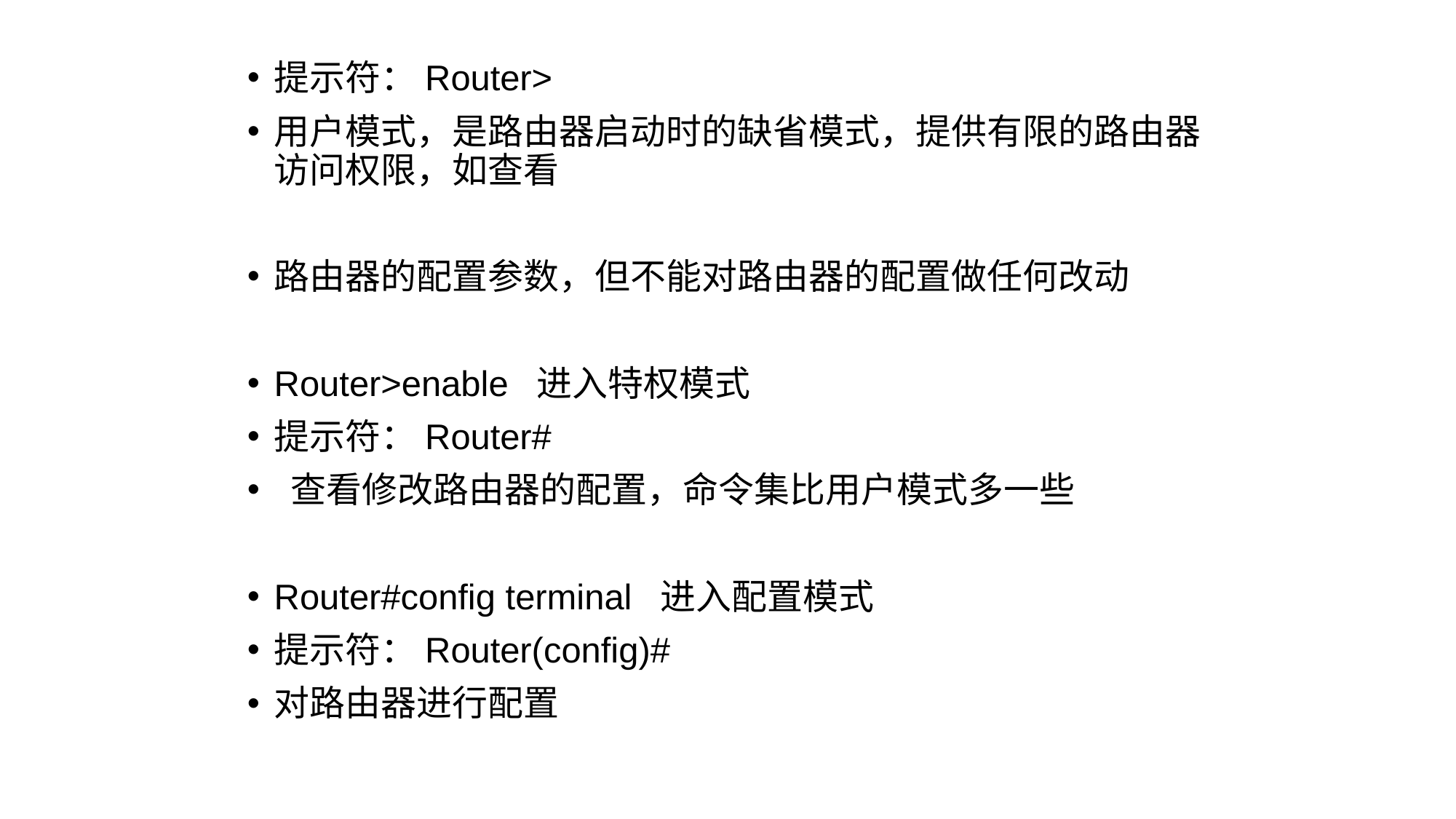

提示符：Router>
用户模式，是路由器启动时的缺省模式，提供有限的路由器访问权限，如查看

路由器的配置参数，但不能对路由器的配置做任何改动

Router>enable  进入特权模式
提示符：Router#
 查看修改路由器的配置，命令集比用户模式多一些

Router#config terminal  进入配置模式
提示符：Router(config)#
对路由器进行配置